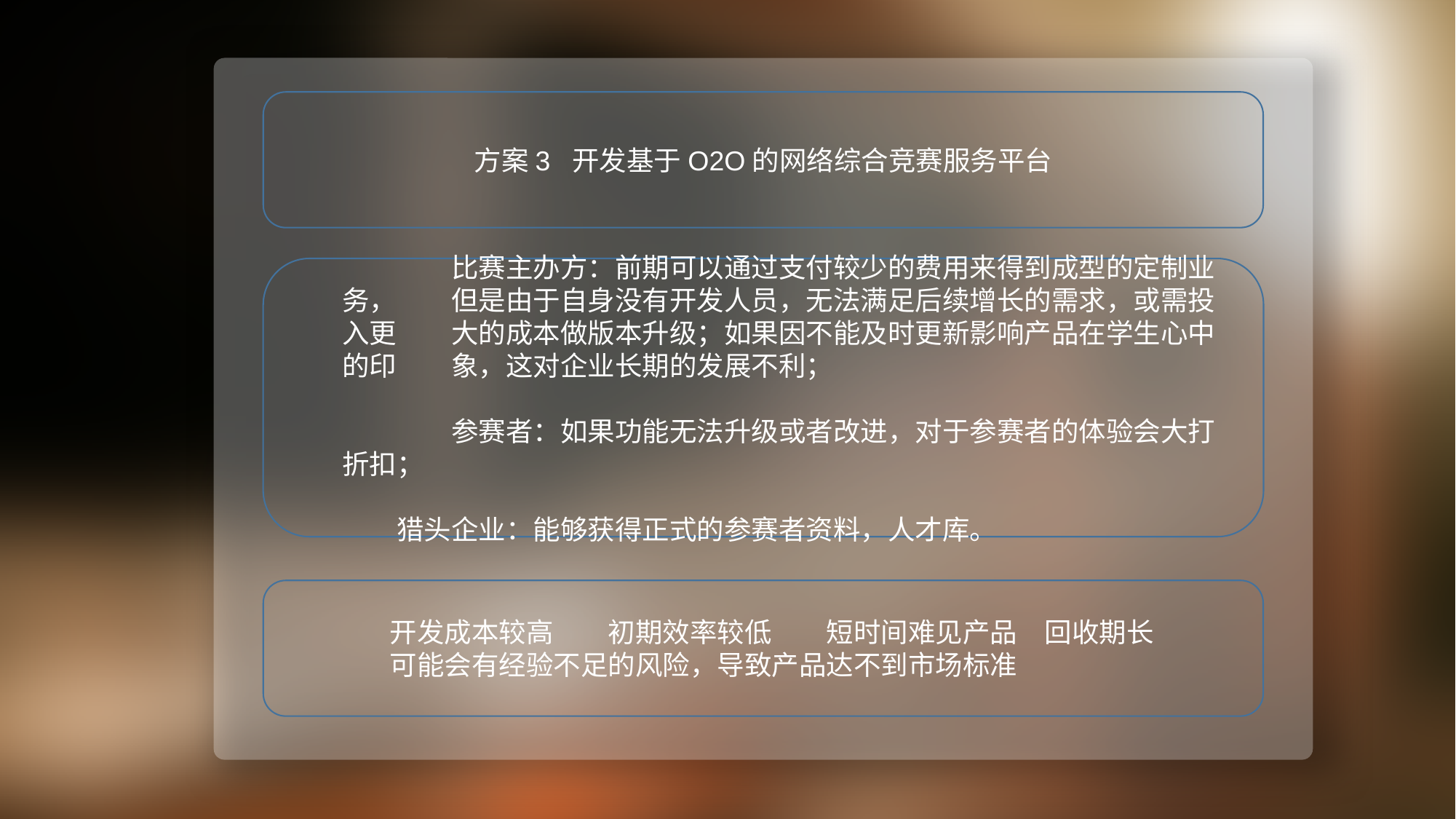

方案3  开发基于O2O的网络综合竞赛服务平台
	比赛主办方：前期可以通过支付较少的费用来得到成型的定制业务，	但是由于自身没有开发人员，无法满足后续增长的需求，或需投入更	大的成本做版本升级；如果因不能及时更新影响产品在学生心中的印	象，这对企业长期的发展不利；

	参赛者：如果功能无法升级或者改进，对于参赛者的体验会大打折扣；

         	猎头企业：能够获得正式的参赛者资料，人才库。
	开发成本较高	初期效率较低	短时间难见产品	回收期长
	可能会有经验不足的风险，导致产品达不到市场标准